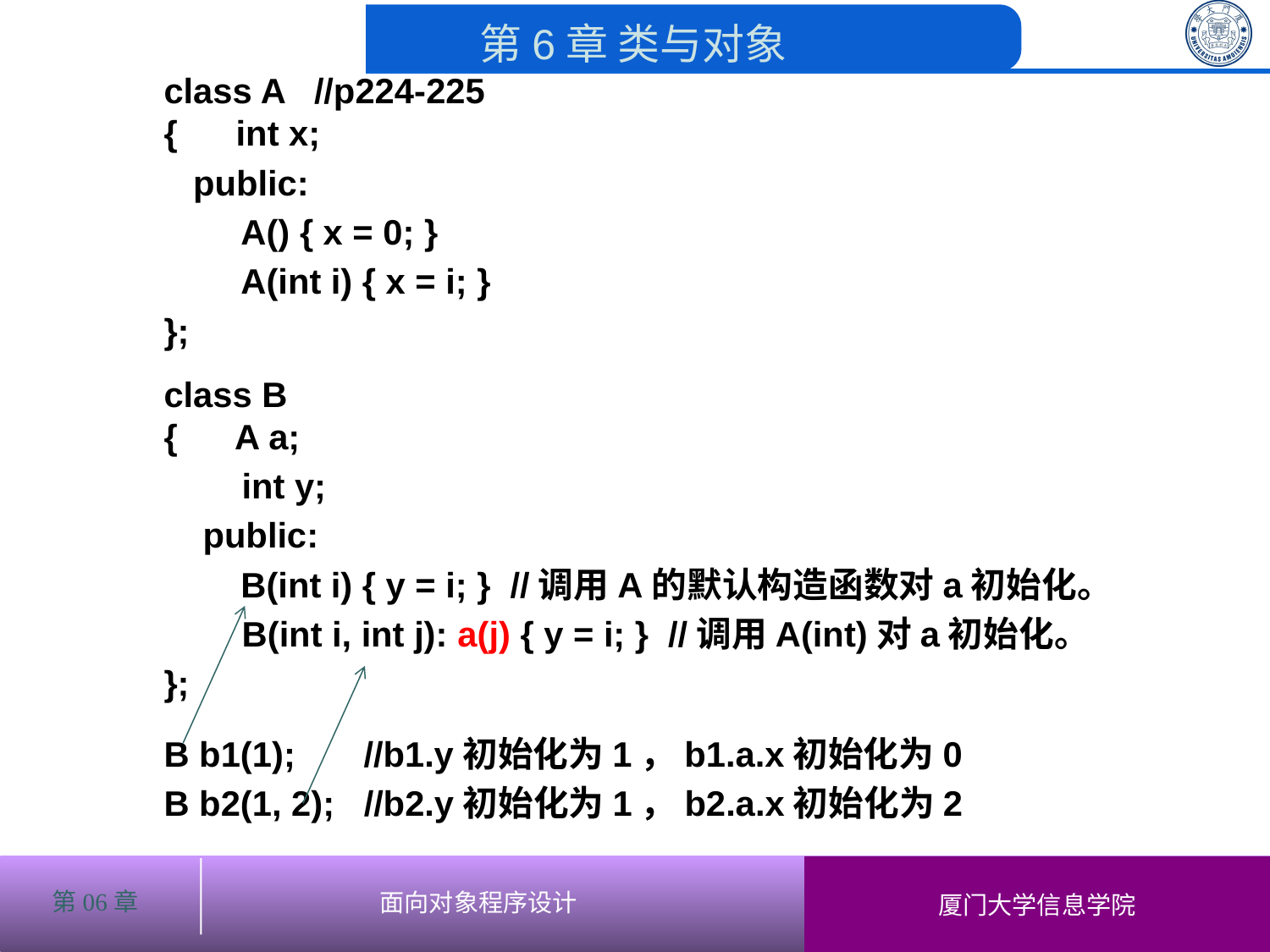

# class A   //p224-225
{      int x;
   public:
	   A() { x = 0; }
	   A(int i) { x = i; }
};
class B
{      A a;
        int y;
    public:
	   B(int i) { y = i; }  //调用A的默认构造函数对a初始化。
        B(int i, int j): a(j) { y = i; }  //调用A(int)对a初始化。
};
B b1(1);       //b1.y初始化为1，b1.a.x初始化为0
B b2(1, 2);   //b2.y初始化为1，b2.a.x初始化为2
49